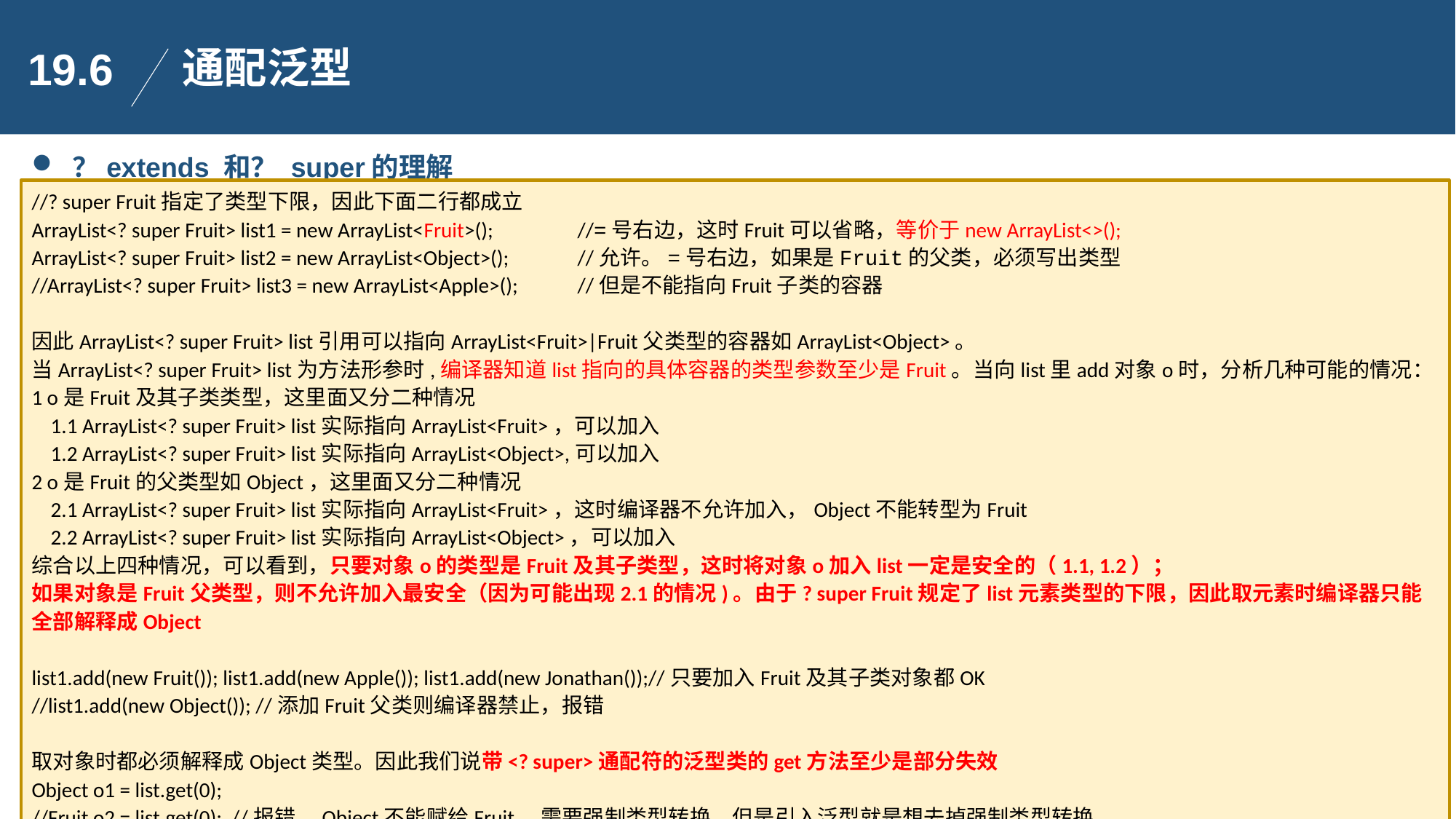

通配泛型
19.6
？extends 和？ super的理解

//? super Fruit指定了类型下限，因此下面二行都成立
ArrayList<? super Fruit> list1 = new ArrayList<Fruit>(); 	//=号右边，这时Fruit可以省略，等价于new ArrayList<>();
ArrayList<? super Fruit> list2 = new ArrayList<Object>(); 	//允许。=号右边，如果是Fruit的父类，必须写出类型
//ArrayList<? super Fruit> list3 = new ArrayList<Apple>(); 	//但是不能指向Fruit子类的容器

因此ArrayList<? super Fruit> list引用可以指向ArrayList<Fruit>|Fruit父类型的容器如ArrayList<Object>。
当ArrayList<? super Fruit> list为方法形参时,编译器知道list指向的具体容器的类型参数至少是Fruit。当向list里add对象o时，分析几种可能的情况：
1 o是Fruit及其子类类型，这里面又分二种情况
    1.1 ArrayList<? super Fruit> list实际指向ArrayList<Fruit>，可以加入
    1.2 ArrayList<? super Fruit> list实际指向ArrayList<Object>,可以加入
2 o是Fruit的父类型如Object，这里面又分二种情况
    2.1 ArrayList<? super Fruit> list实际指向ArrayList<Fruit>，这时编译器不允许加入，Object不能转型为Fruit
    2.2 ArrayList<? super Fruit> list实际指向ArrayList<Object>，可以加入
综合以上四种情况，可以看到，只要对象o的类型是Fruit及其子类型，这时将对象o加入list一定是安全的（1.1, 1.2）；
如果对象是Fruit父类型，则不允许加入最安全（因为可能出现2.1的情况)。由于? super Fruit规定了list元素类型的下限，因此取元素时编译器只能全部解释成Object

list1.add(new Fruit()); list1.add(new Apple()); list1.add(new Jonathan());//只要加入Fruit及其子类对象都OK
//list1.add(new Object()); //添加Fruit父类则编译器禁止，报错

取对象时都必须解释成Object类型。因此我们说带<? super>通配符的泛型类的get方法至少是部分失效
Object o1 = list.get(0);
//Fruit o2 = list.get(0);  //报错，Object不能赋给Fruit，需要强制类型转换，但是引入泛型就是想去掉强制类型转换